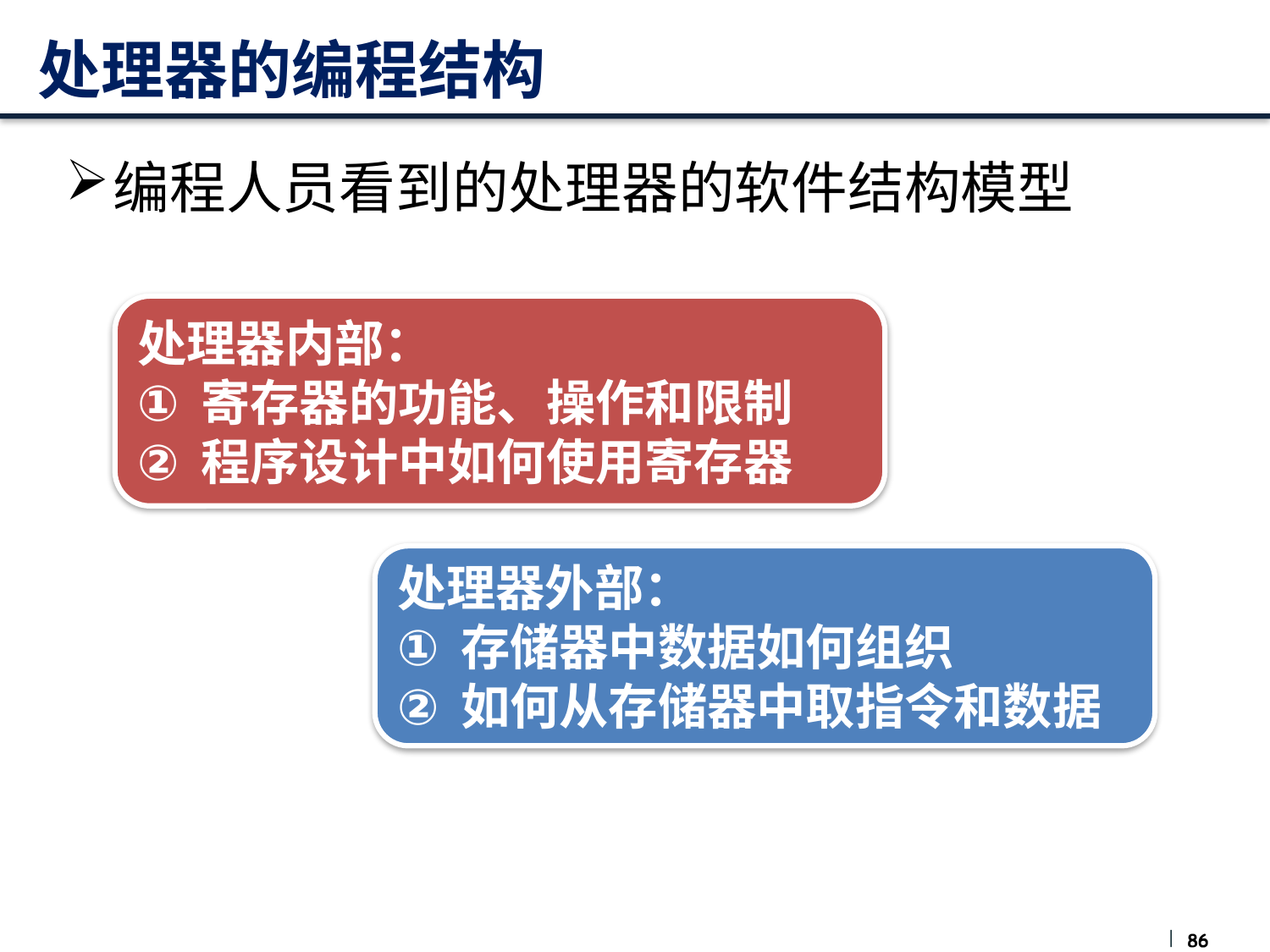

# 处理器的编程结构
编程人员看到的处理器的软件结构模型

处理器内部：
寄存器的功能、操作和限制
程序设计中如何使用寄存器
处理器外部：
存储器中数据如何组织
如何从存储器中取指令和数据